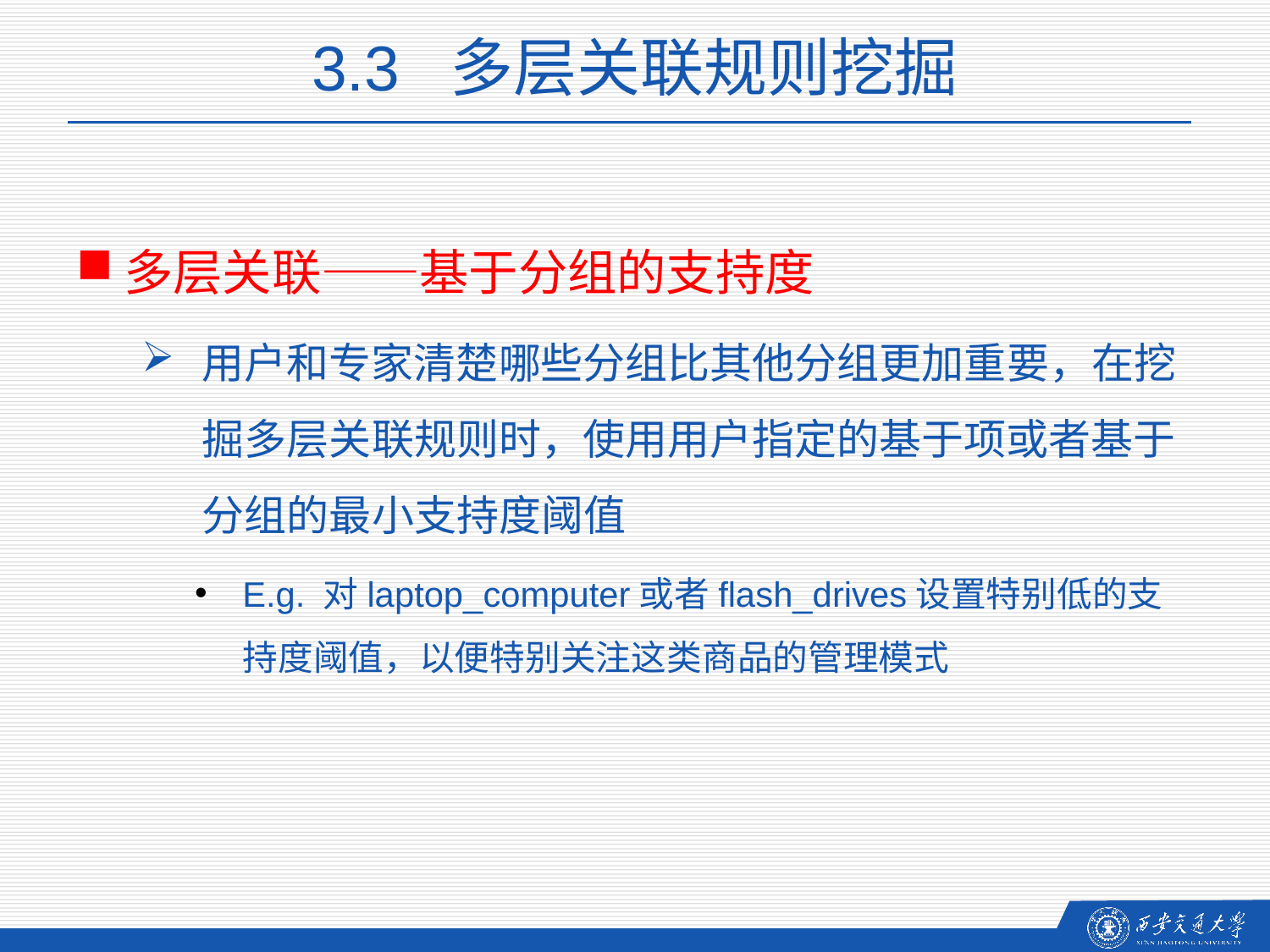

3.3  多层关联规则挖掘
多层关联——基于分组的支持度
用户和专家清楚哪些分组比其他分组更加重要，在挖掘多层关联规则时，使用用户指定的基于项或者基于分组的最小支持度阈值
E.g. 对laptop_computer或者flash_drives设置特别低的支持度阈值，以便特别关注这类商品的管理模式